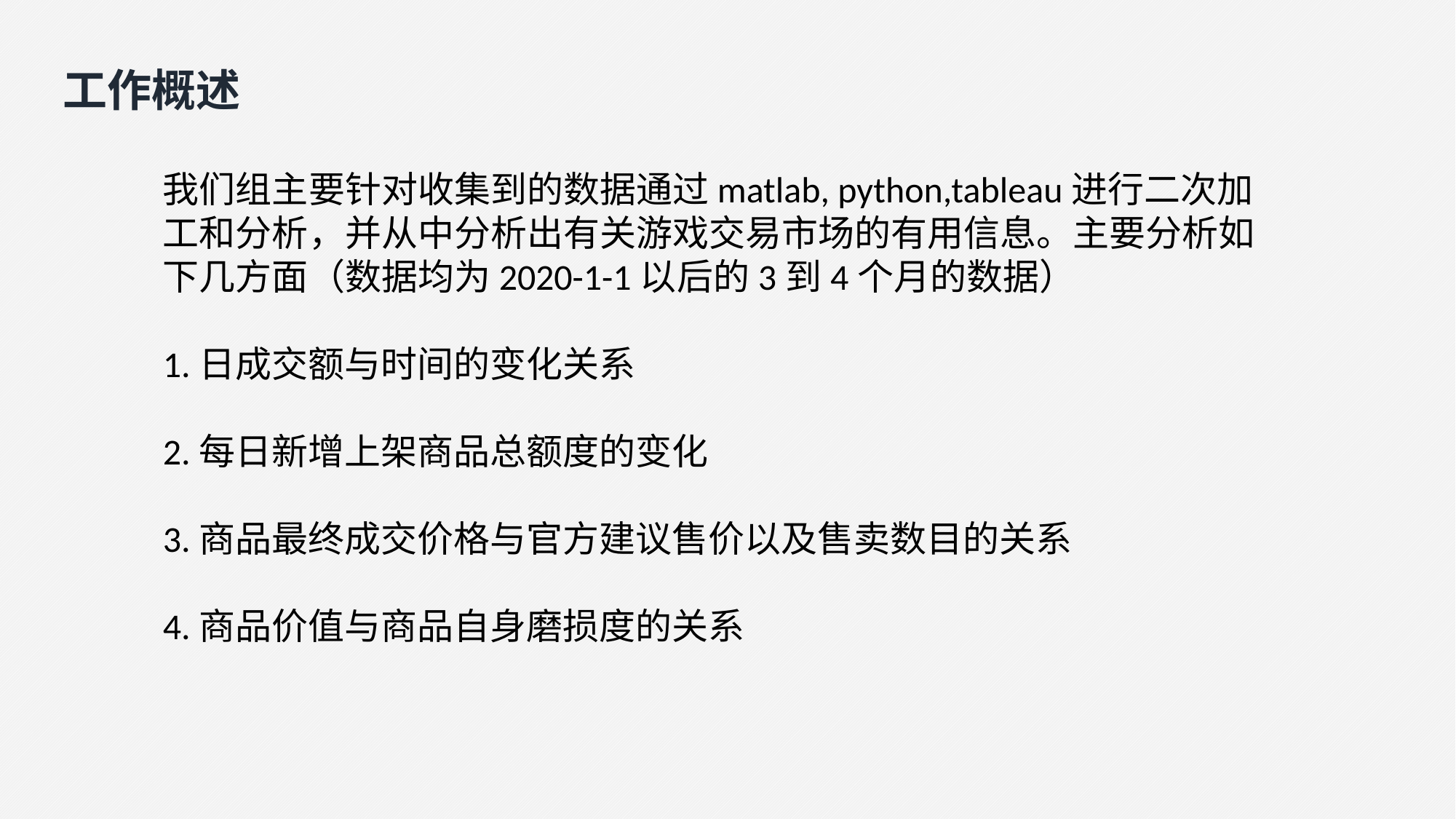

工作概述
我们组主要针对收集到的数据通过matlab, python,tableau进行二次加工和分析，并从中分析出有关游戏交易市场的有用信息。主要分析如下几方面（数据均为2020-1-1以后的3到4个月的数据）

1.日成交额与时间的变化关系

2.每日新增上架商品总额度的变化

3.商品最终成交价格与官方建议售价以及售卖数目的关系

4.商品价值与商品自身磨损度的关系